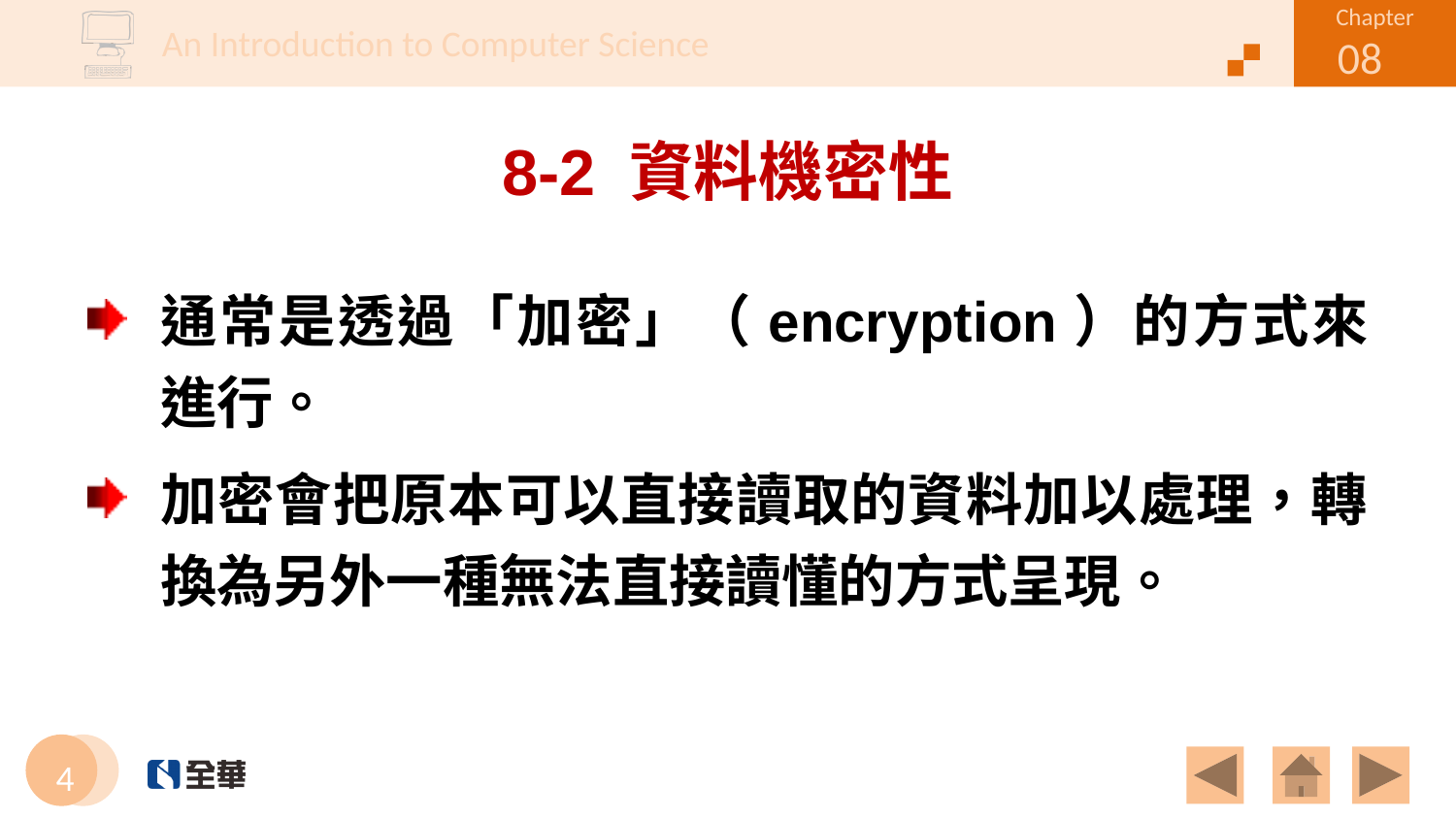

# 8-2 資料機密性
通常是透過「加密」（encryption）的方式來進行。
加密會把原本可以直接讀取的資料加以處理，轉換為另外一種無法直接讀懂的方式呈現。